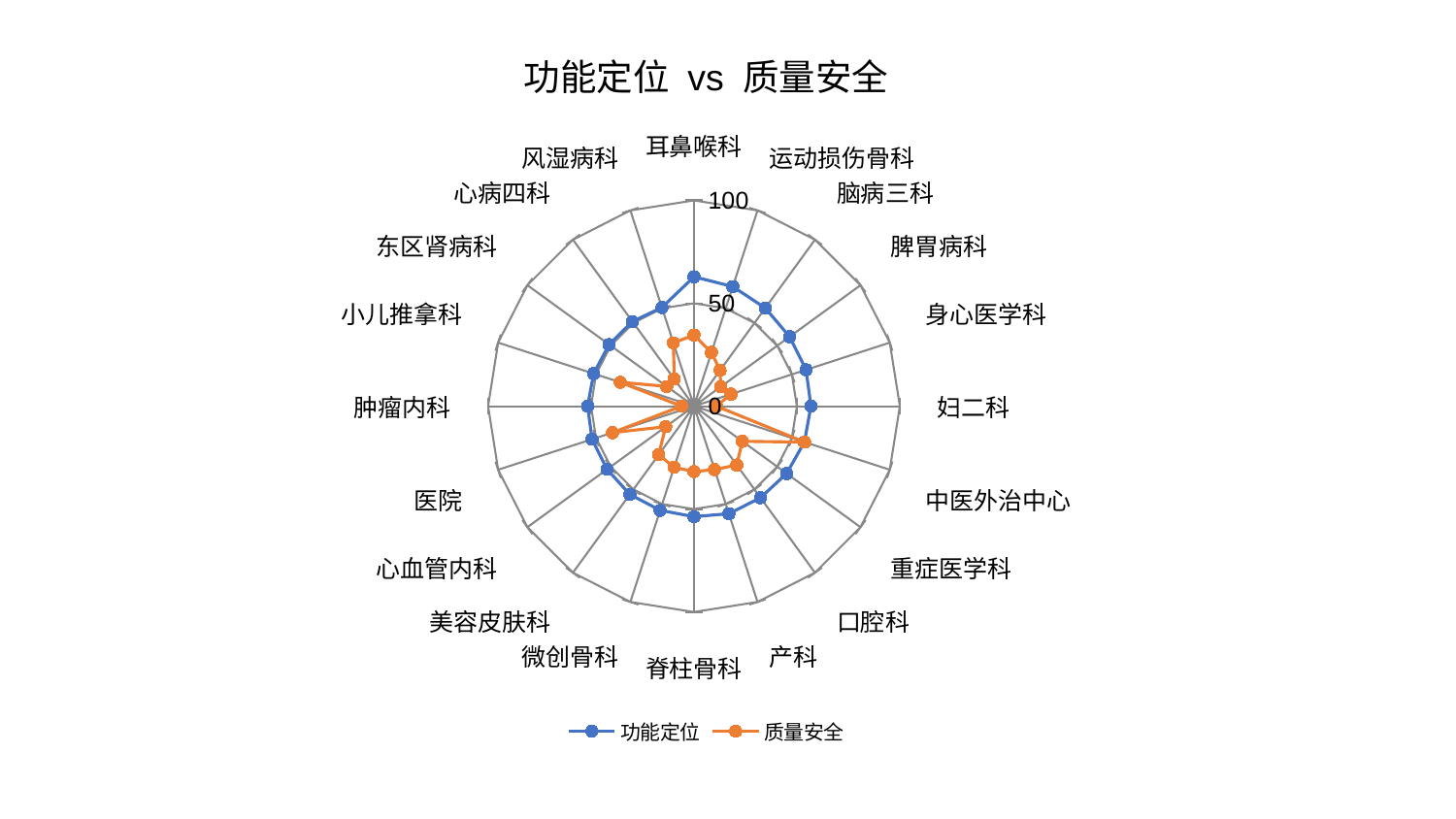

### Chart: 功能定位 vs 质量安全

| Category | 功能定位 | 质量安全 |
|---|---|---|
| 耳鼻喉科 | 62.86801463411464 | 34.54365606264152 |
| 运动损伤骨科 | 61.116034924647174 | 27.48495275316865 |
| 脑病三科 | 58.94798759623684 | 21.58296876544522 |
| 脾胃病科 | 57.44530476867091 | 16.13613309267443 |
| 身心医学科 | 57.27289954636482 | 18.918583891152917 |
| 妇二科 | 56.835676578162854 | 10.96515252559264 |
| 中医外治中心 | 56.424828079309606 | 56.56414514077342 |
| 重症医学科 | 55.67197945612887 | 29.057090421069187 |
| 口腔科 | 54.99708453578119 | 35.37493209040227 |
| 产科 | 54.932942104225546 | 32.37715281971781 |
| 脊柱骨科 | 53.68751635597413 | 31.79802762586927 |
| 微创骨科 | 53.21593041592734 | 31.203496548207404 |
| 美容皮肤科 | 52.96695437390435 | 29.17725352461876 |
| 心血管内科 | 52.19226498785814 | 16.96543042114878 |
| 医院 | 52.05122584470744 | 41.58694432647546 |
| 肿瘤内科 | 51.645073592582996 | 6.039376442452853 |
| 小儿推拿科 | 51.25381514281433 | 37.68123077260476 |
| 东区肾病科 | 50.96476371653704 | 16.32237990368282 |
| 心病四科 | 50.87449314751419 | 16.284814317362446 |
| 风湿病科 | 50.42916279278174 | 32.383968721184694 |
31